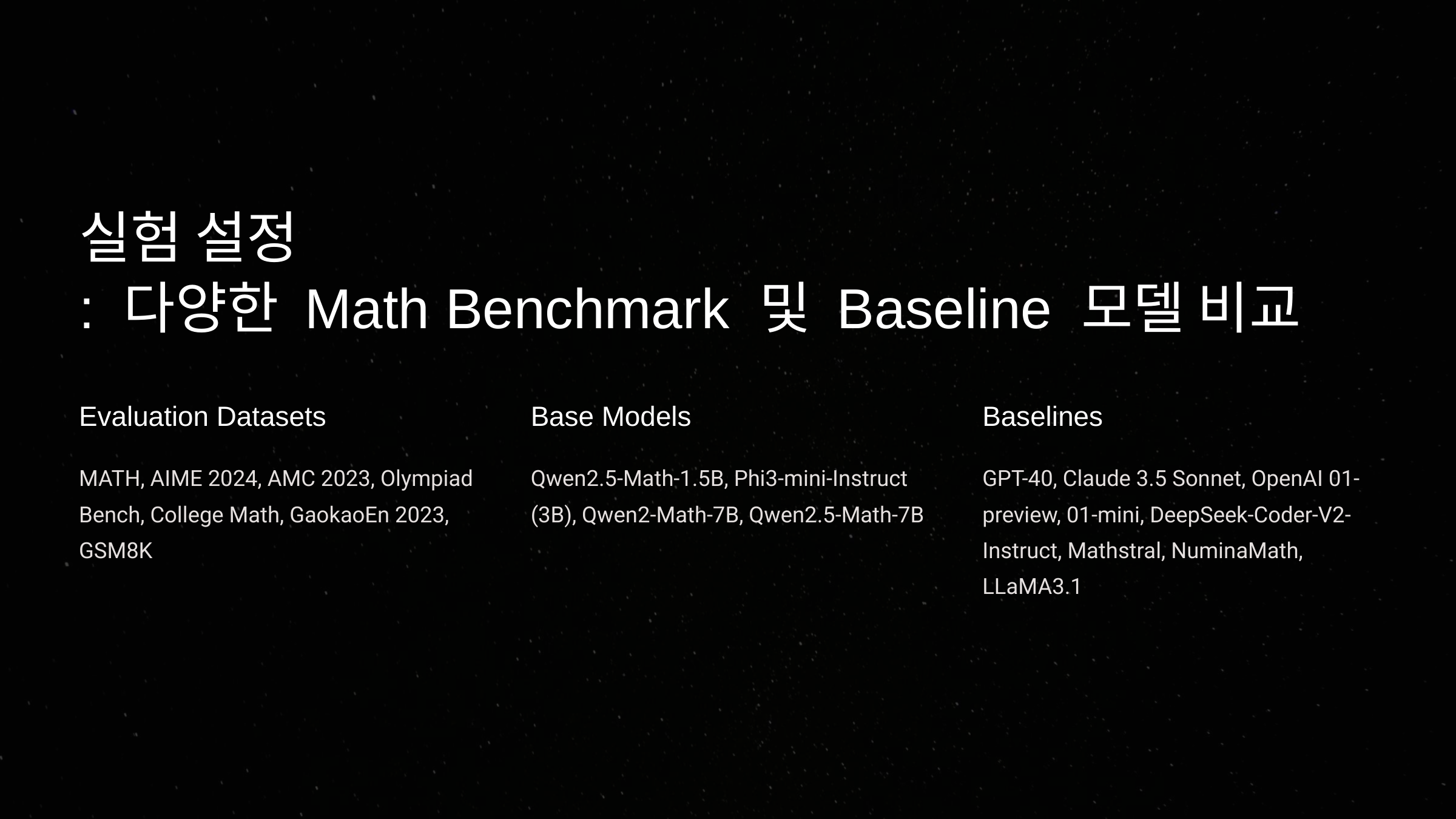

실험 설정
: 다양한 Math Benchmark 및 Baseline 모델 비교
Evaluation Datasets
Base Models
Baselines
MATH, AIME 2024, AMC 2023, Olympiad Bench, College Math, GaokaoEn 2023, GSM8K
Qwen2.5-Math-1.5B, Phi3-mini-Instruct (3B), Qwen2-Math-7B, Qwen2.5-Math-7B
GPT-40, Claude 3.5 Sonnet, OpenAI 01-preview, 01-mini, DeepSeek-Coder-V2-Instruct, Mathstral, NuminaMath, LLaMA3.1